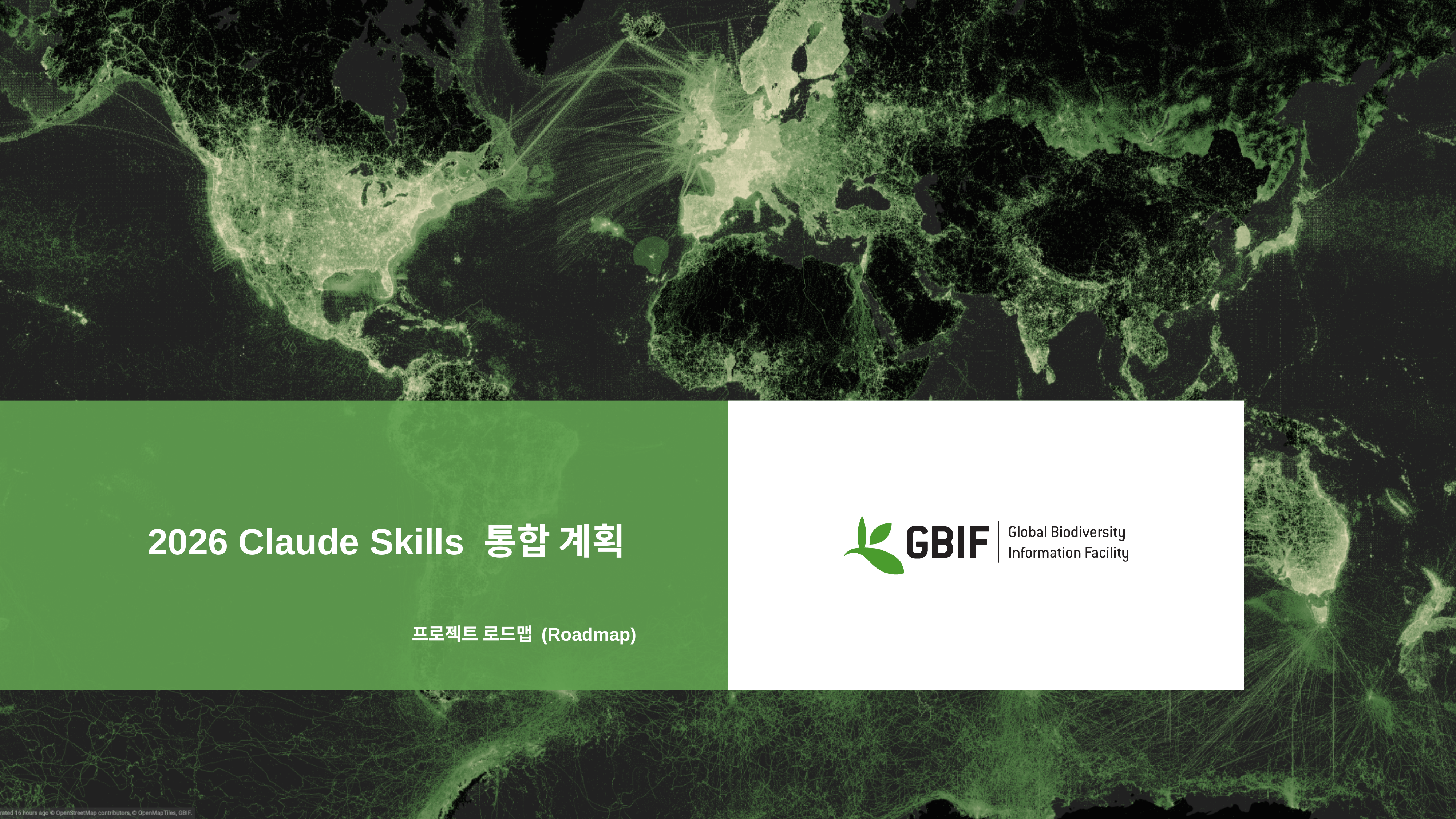

# 2026 Claude Skills 통합 계획
프로젝트 로드맵 (Roadmap)